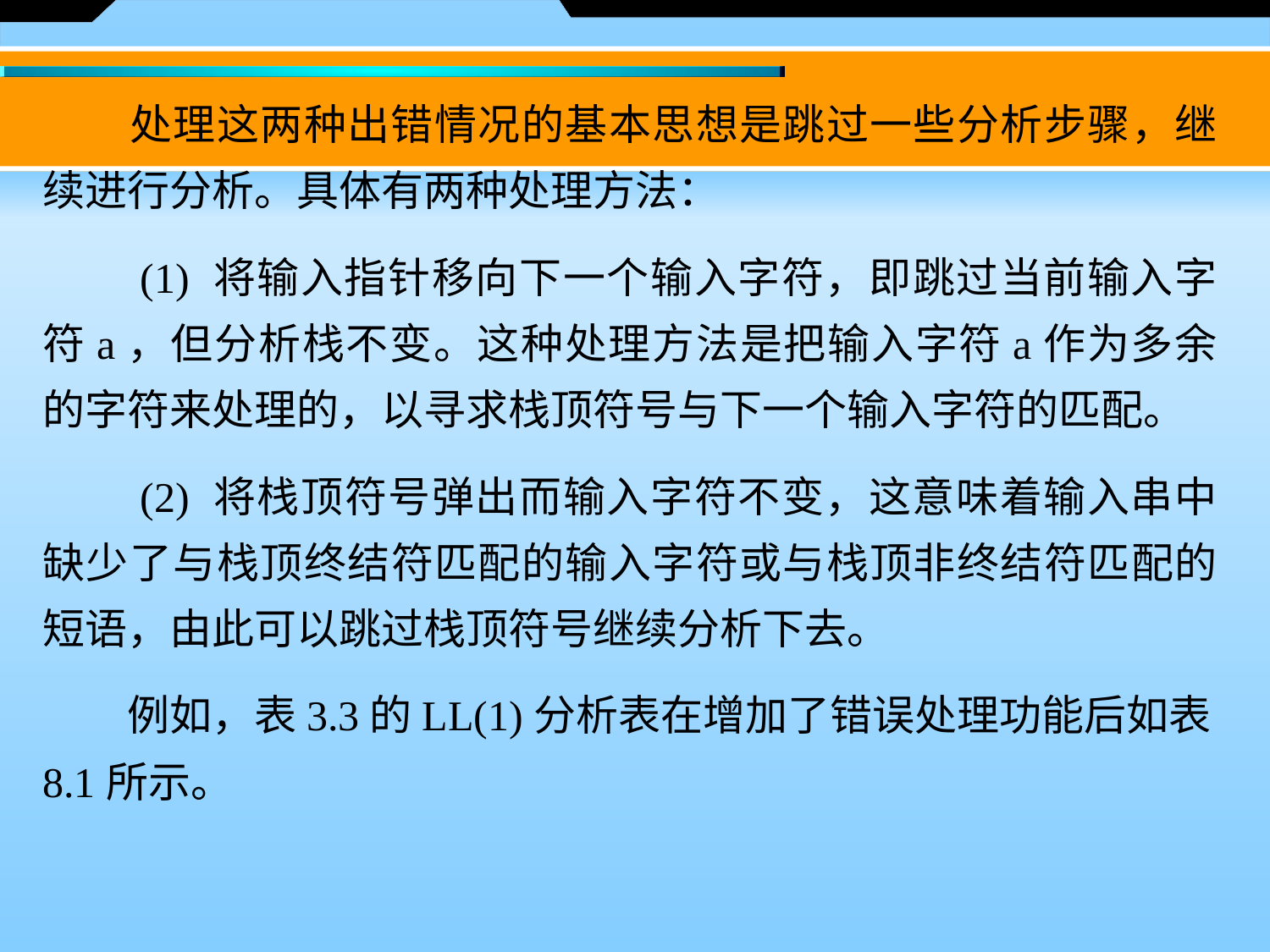

处理这两种出错情况的基本思想是跳过一些分析步骤，继续进行分析。具体有两种处理方法：
　　(1) 将输入指针移向下一个输入字符，即跳过当前输入字符a，但分析栈不变。这种处理方法是把输入字符a作为多余的字符来处理的，以寻求栈顶符号与下一个输入字符的匹配。
　　(2) 将栈顶符号弹出而输入字符不变，这意味着输入串中缺少了与栈顶终结符匹配的输入字符或与栈顶非终结符匹配的短语，由此可以跳过栈顶符号继续分析下去。
　　例如，表3.3的LL(1)分析表在增加了错误处理功能后如表8.1所示。